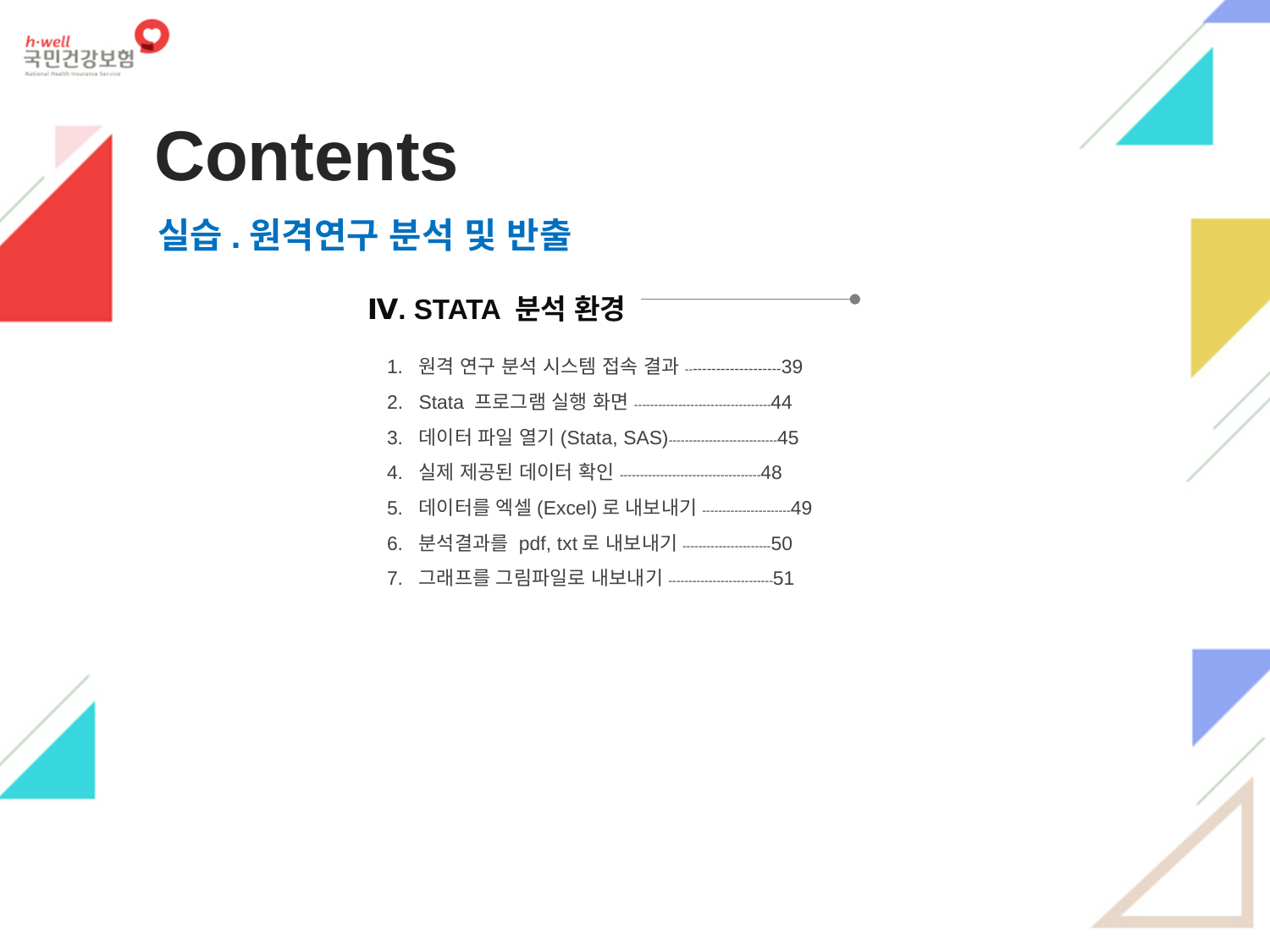

Contents
실습.원격연구 분석 및 반출
Ⅳ. STATA 분석 환경
원격 연구 분석 시스템 접속 결과---------------------39
Stata 프로그램 실행 화면----------------------------------44
데이터 파일 열기(Stata, SAS)---------------------------45
실제 제공된 데이터 확인-----------------------------------48
데이터를 엑셀(Excel)로 내보내기----------------------49
분석결과를 pdf, txt로 내보내기----------------------50
그래프를 그림파일로 내보내기--------------------------51